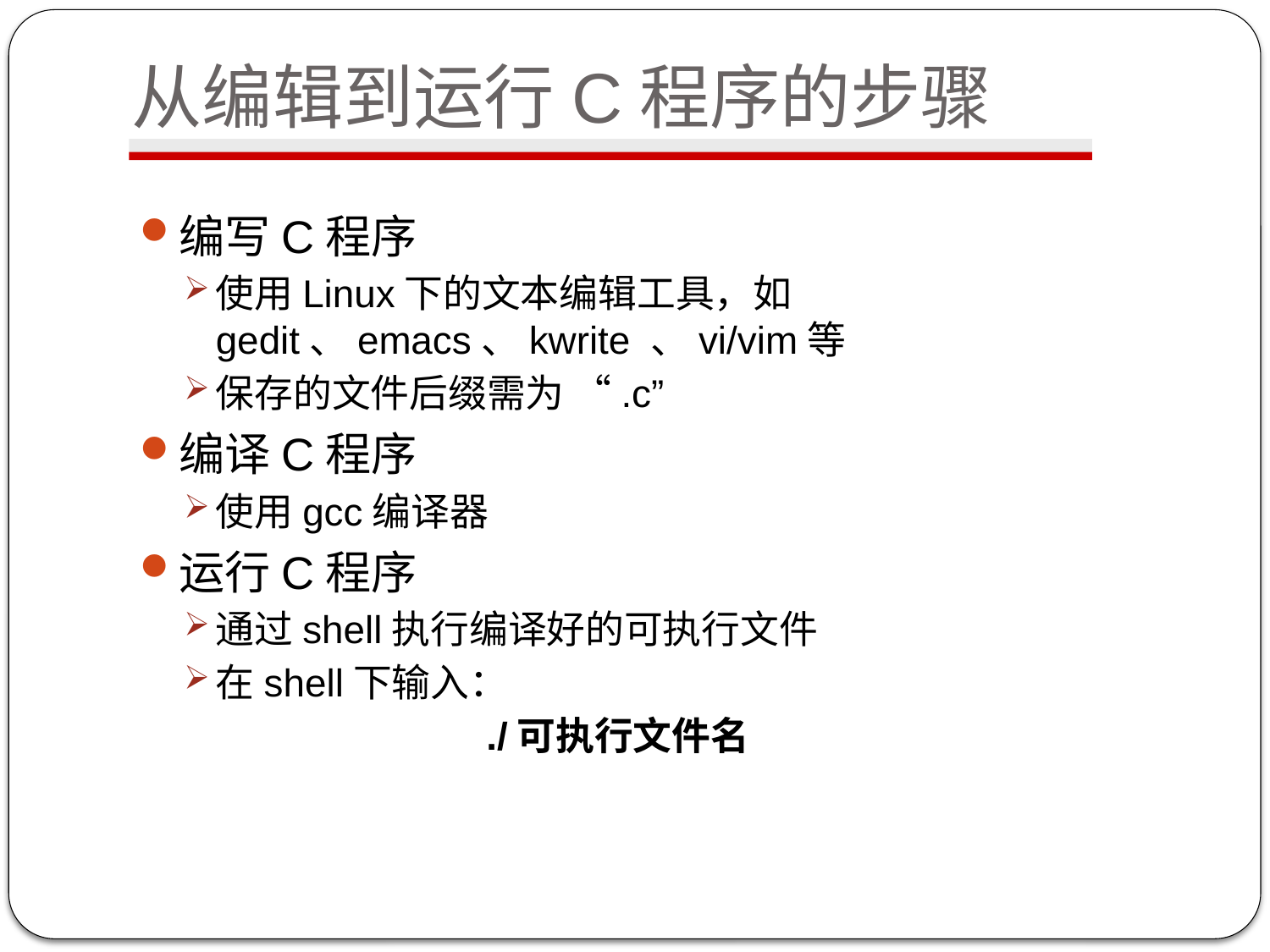

# 从编辑到运行C程序的步骤
编写C程序
使用Linux下的文本编辑工具，如gedit、emacs、kwrite 、vi/vim等
保存的文件后缀需为 “.c”
编译C程序
使用gcc编译器
运行C程序
通过shell执行编译好的可执行文件
在shell下输入：
                            ./可执行文件名